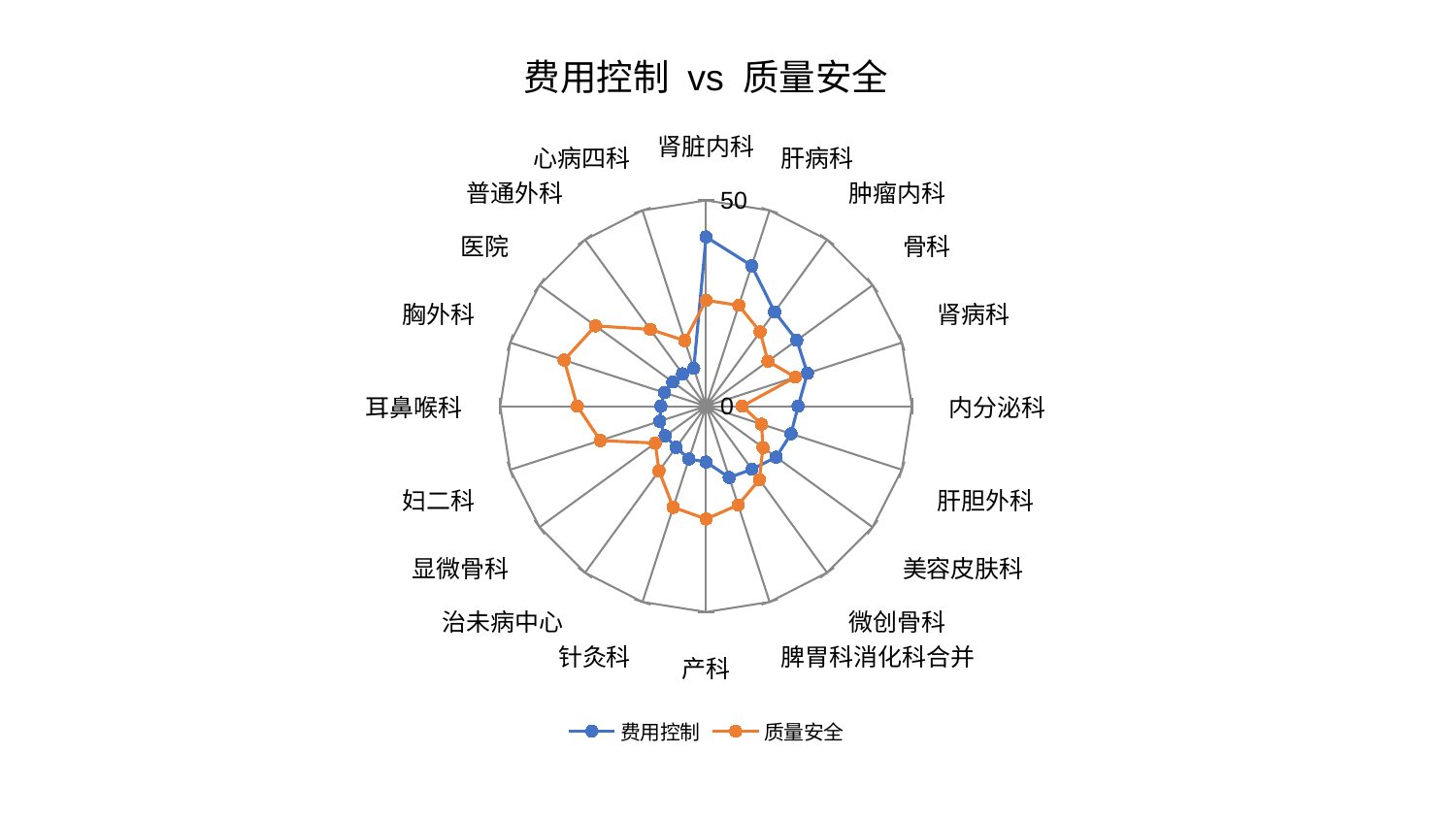

### Chart: 费用控制 vs 质量安全

| Category | 费用控制 | 质量安全 |
|---|---|---|
| 肾脏内科 | 41.12187550715768 | 25.72417999723595 |
| 肝病科 | 35.89610991140409 | 25.75631241488444 |
| 肿瘤内科 | 28.336431019676546 | 22.353523004666002 |
| 骨科 | 27.238631754078714 | 18.58984764048998 |
| 肾病科 | 25.896974700696326 | 22.822269961248917 |
| 内分泌科 | 22.359528333673072 | 8.791682080844422 |
| 肝胆外科 | 21.70591880075134 | 14.181729247448786 |
| 美容皮肤科 | 21.07178563132559 | 17.09818797371504 |
| 微创骨科 | 18.97191159160176 | 22.051666034789875 |
| 脾胃科消化科合并 | 18.22412605021536 | 25.235234628650765 |
| 产科 | 13.551038809933805 | 27.41491148293894 |
| 针灸科 | 13.485852576570748 | 25.82809193949263 |
| 治未病中心 | 12.36677532898936 | 19.440408201944745 |
| 显微骨科 | 12.288499125105526 | 15.264459132273425 |
| 妇二科 | 11.839469608396618 | 26.990243621314345 |
| 耳鼻喉科 | 10.978514442225608 | 31.268560866977197 |
| 胸外科 | 10.601286761681711 | 36.25005599113992 |
| 医院 | 9.988977781359775 | 33.209234483872635 |
| 普通外科 | 9.74110823843627 | 23.05895198764737 |
| 心病四科 | 9.681313396816448 | 16.755302573855165 |
106